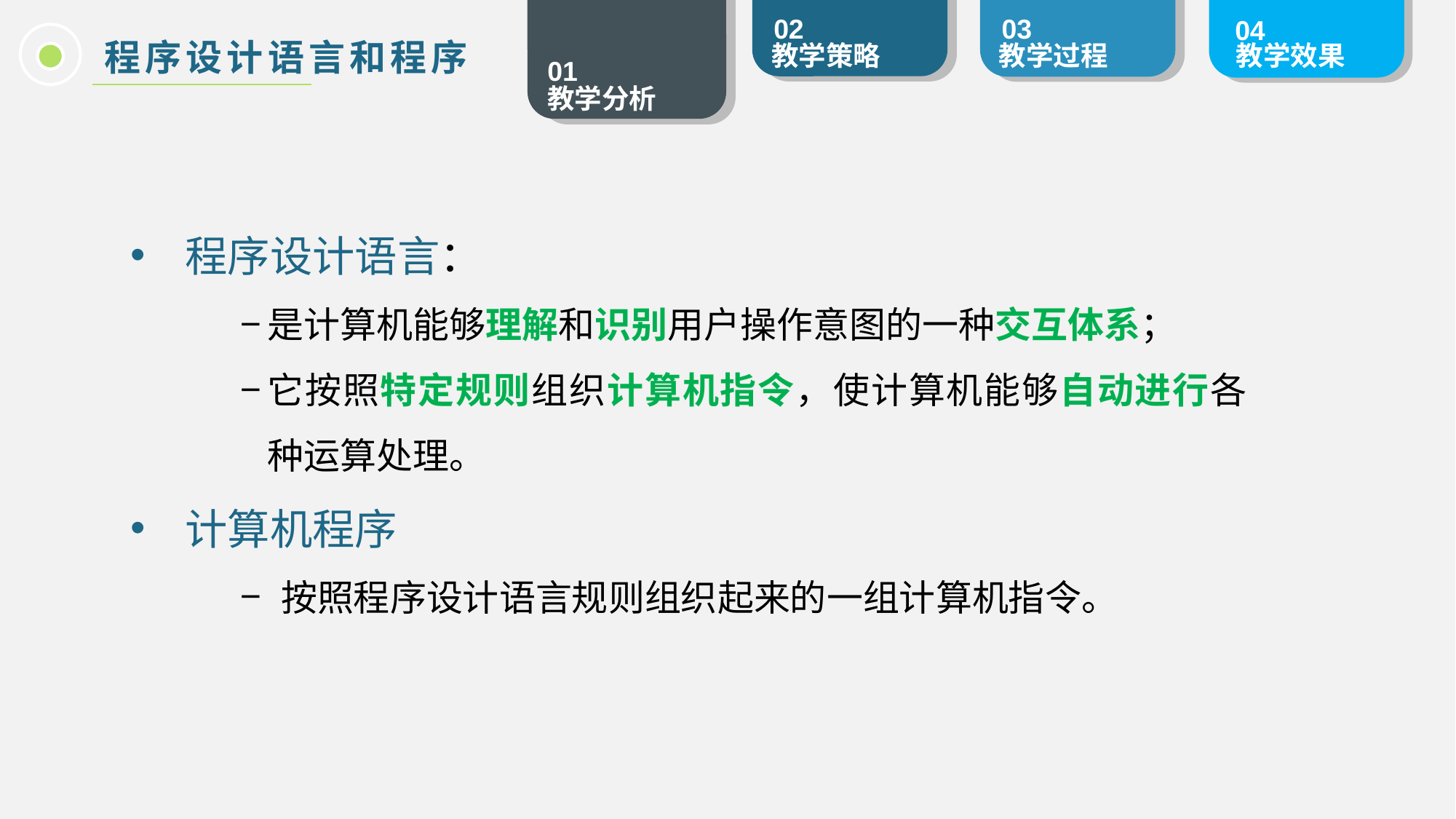

程序设计语言和程序
程序设计语言：
是计算机能够理解和识别用户操作意图的一种交互体系；
它按照特定规则组织计算机指令，使计算机能够自动进行各种运算处理。
计算机程序
按照程序设计语言规则组织起来的一组计算机指令。